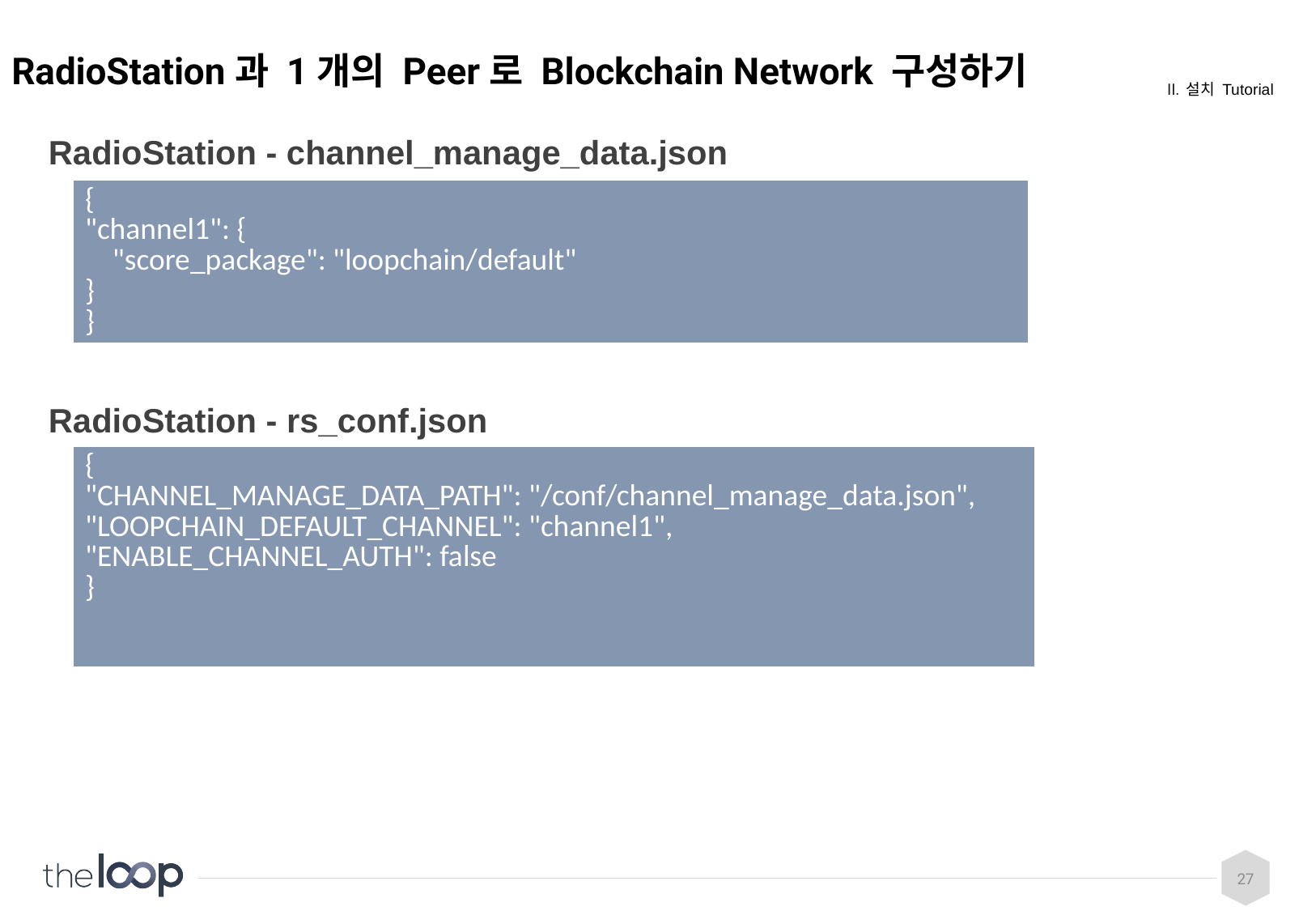

# RadioStation과 1개의 Peer로 Blockchain Network 구성하기
II. 설치 Tutorial

RadioStation - channel_manage_data.json

RadioStation - rs_conf.json

| { "channel1": { "score\_package": "loopchain/default" } } |
| --- |
| { "CHANNEL\_MANAGE\_DATA\_PATH": "/conf/channel\_manage\_data.json", "LOOPCHAIN\_DEFAULT\_CHANNEL": "channel1", "ENABLE\_CHANNEL\_AUTH": false } |
| --- |
27